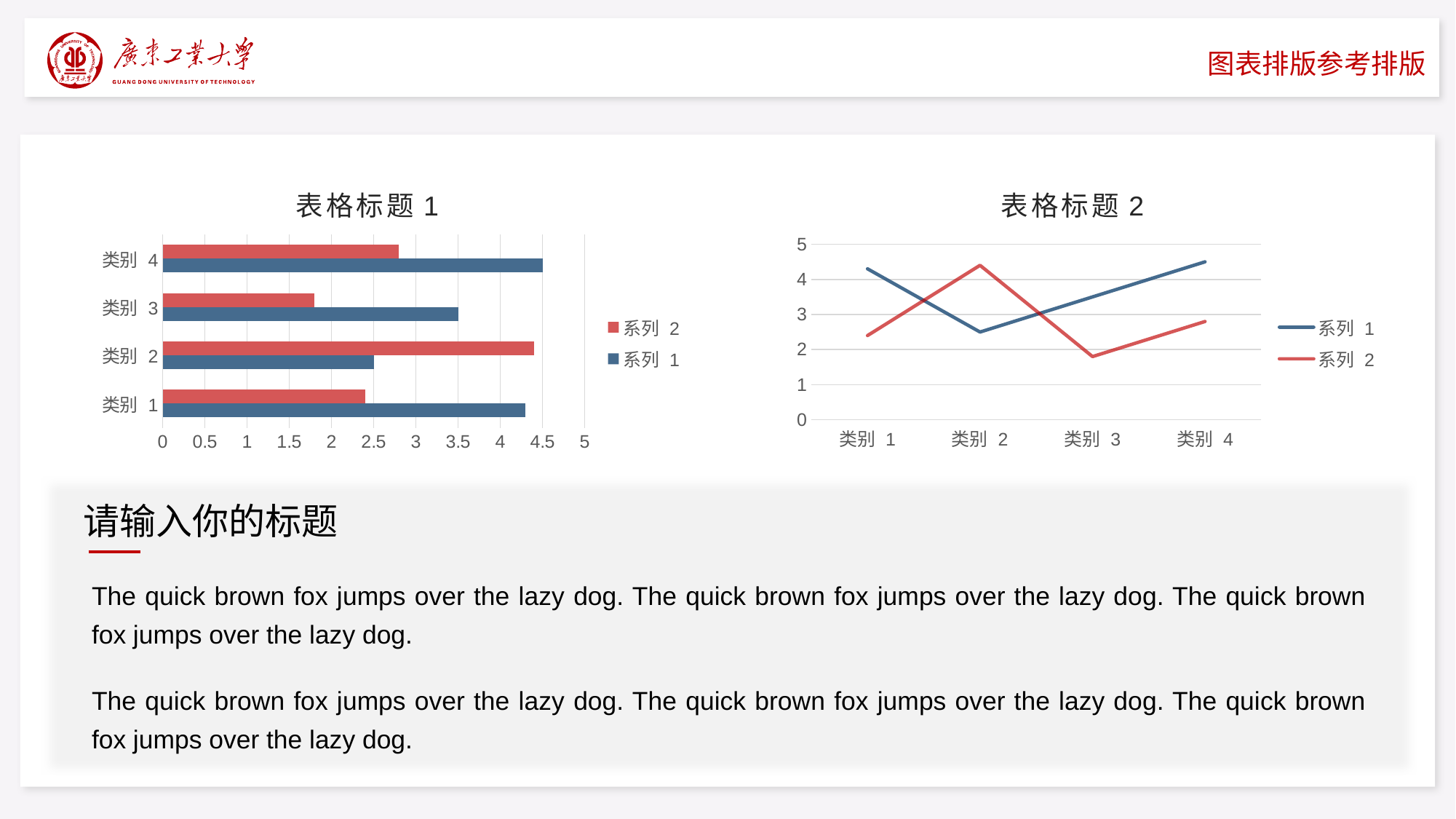

图表排版参考排版
表格标题1
表格标题2

### Chart

| Category | 系列 1 | 系列 2 |
|---|---|---|
| 类别 1 | 4.3 | 2.4 |
| 类别 2 | 2.5 | 4.4 |
| 类别 3 | 3.5 | 1.8 |
| 类别 4 | 4.5 | 2.8 |

### Chart

| Category | 系列 1 | 系列 2 |
|---|---|---|
| 类别 1 | 4.3 | 2.4 |
| 类别 2 | 2.5 | 4.4 |
| 类别 3 | 3.5 | 1.8 |
| 类别 4 | 4.5 | 2.8 |
请输入你的标题
The quick brown fox jumps over the lazy dog. The quick brown fox jumps over the lazy dog. The quick brown fox jumps over the lazy dog.

The quick brown fox jumps over the lazy dog. The quick brown fox jumps over the lazy dog. The quick brown fox jumps over the lazy dog.
16